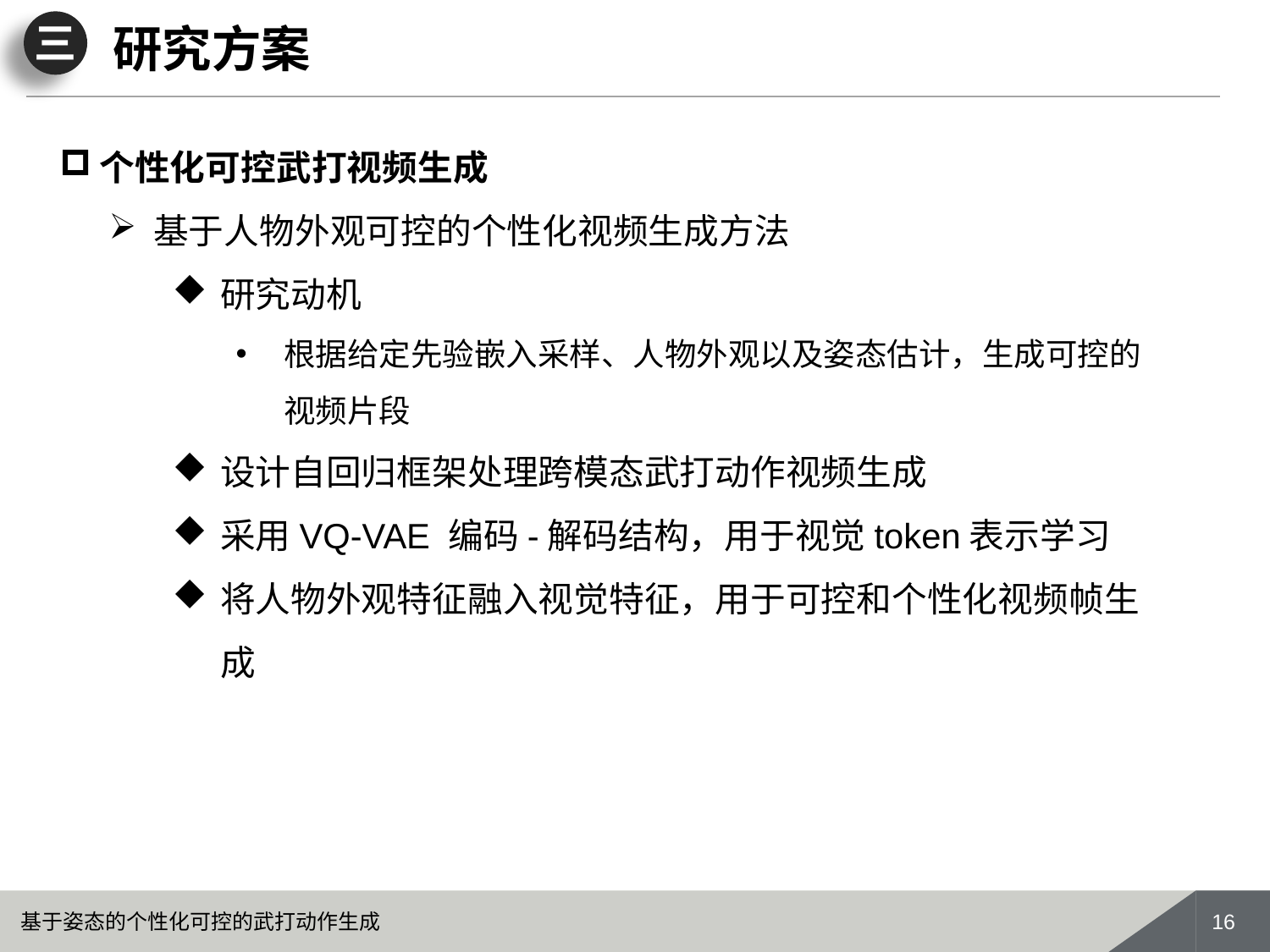

三

# 研究方案
个性化可控武打视频生成
 基于人物外观可控的个性化视频生成方法
研究动机
根据给定先验嵌入采样、人物外观以及姿态估计，生成可控的视频片段
设计自回归框架处理跨模态武打动作视频生成
采用VQ-VAE 编码-解码结构，用于视觉token表示学习
将人物外观特征融入视觉特征，用于可控和个性化视频帧生成

16
基于姿态的个性化可控的武打动作生成